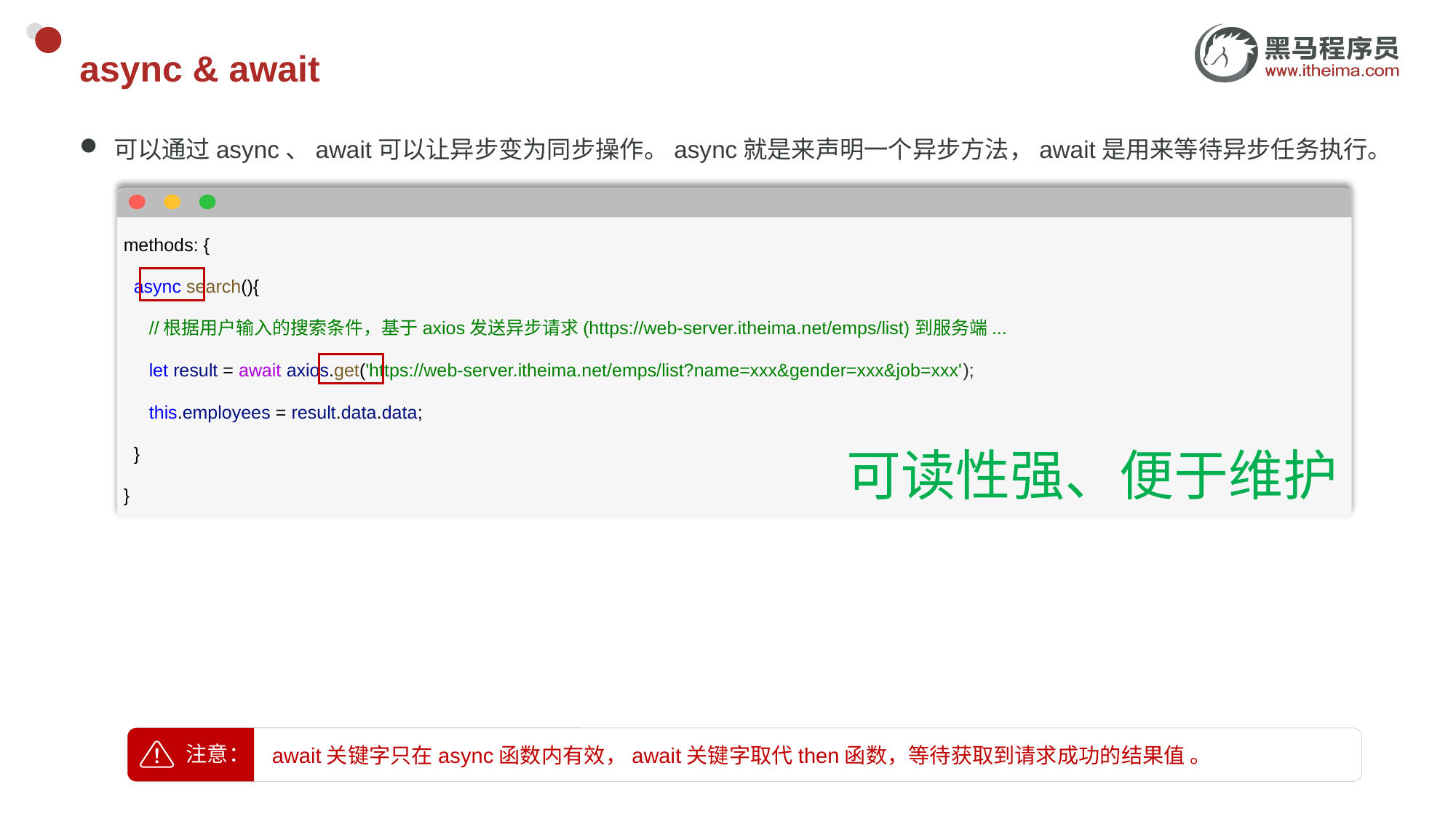

# async & await
可以通过async、await可以让异步变为同步操作。async就是来声明一个异步方法，await是用来等待异步任务执行。

methods: {
  async search(){
     //根据用户输入的搜索条件，基于axios发送异步请求(https://web-server.itheima.net/emps/list)到服务端...
     let result = await axios.get('https://web-server.itheima.net/emps/list?name=xxx&gender=xxx&job=xxx');
     this.employees = result.data.data;
  }
}

可读性强、便于维护

await关键字只在async函数内有效，await关键字取代then函数，等待获取到请求成功的结果值 。
注意：